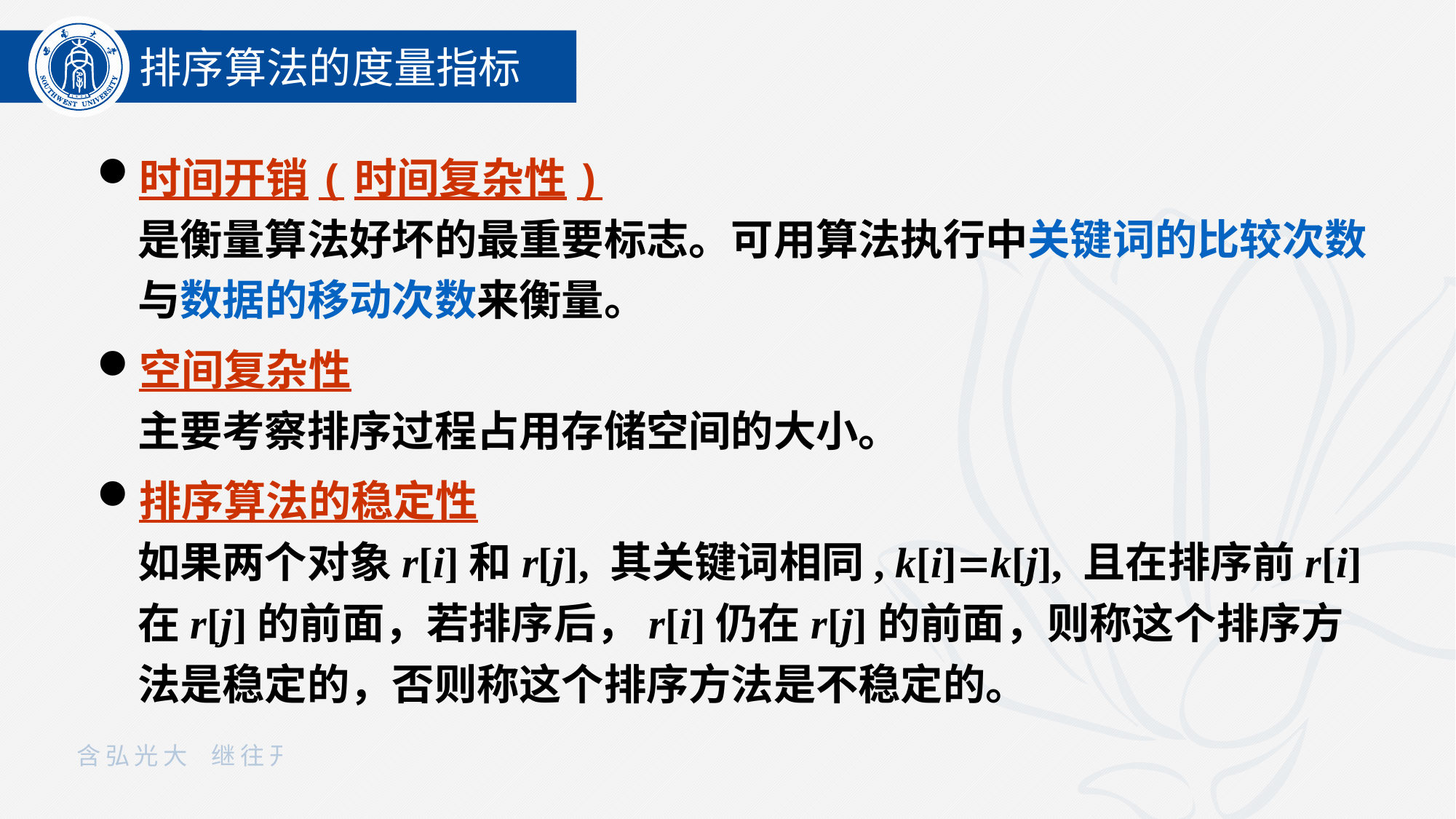

排序算法的度量指标
时间开销(时间复杂性)
是衡量算法好坏的最重要标志。可用算法执行中关键词的比较次数与数据的移动次数来衡量。
空间复杂性
主要考察排序过程占用存储空间的大小。
排序算法的稳定性
如果两个对象r[i]和r[j], 其关键词相同, k[i]=k[j], 且在排序前r[i]在r[j]的前面，若排序后，r[i]仍在r[j]的前面，则称这个排序方法是稳定的，否则称这个排序方法是不稳定的。